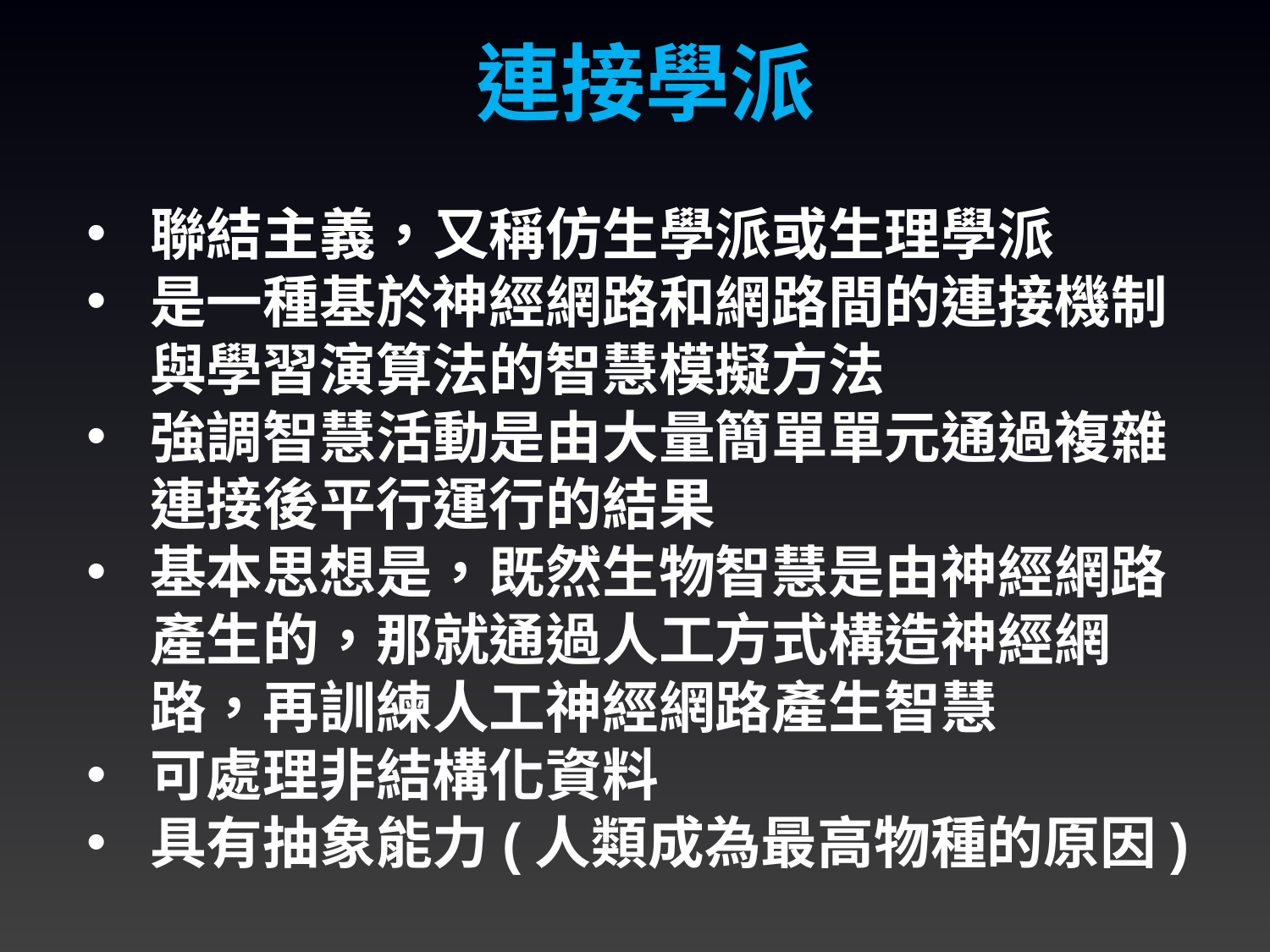

連接學派
聯結主義，又稱仿生學派或生理學派
是一種基於神經網路和網路間的連接機制與學習演算法的智慧模擬方法
強調智慧活動是由大量簡單單元通過複雜連接後平行運行的結果
基本思想是，既然生物智慧是由神經網路產生的，那就通過人工方式構造神經網路，再訓練人工神經網路產生智慧
可處理非結構化資料
具有抽象能力(人類成為最高物種的原因)